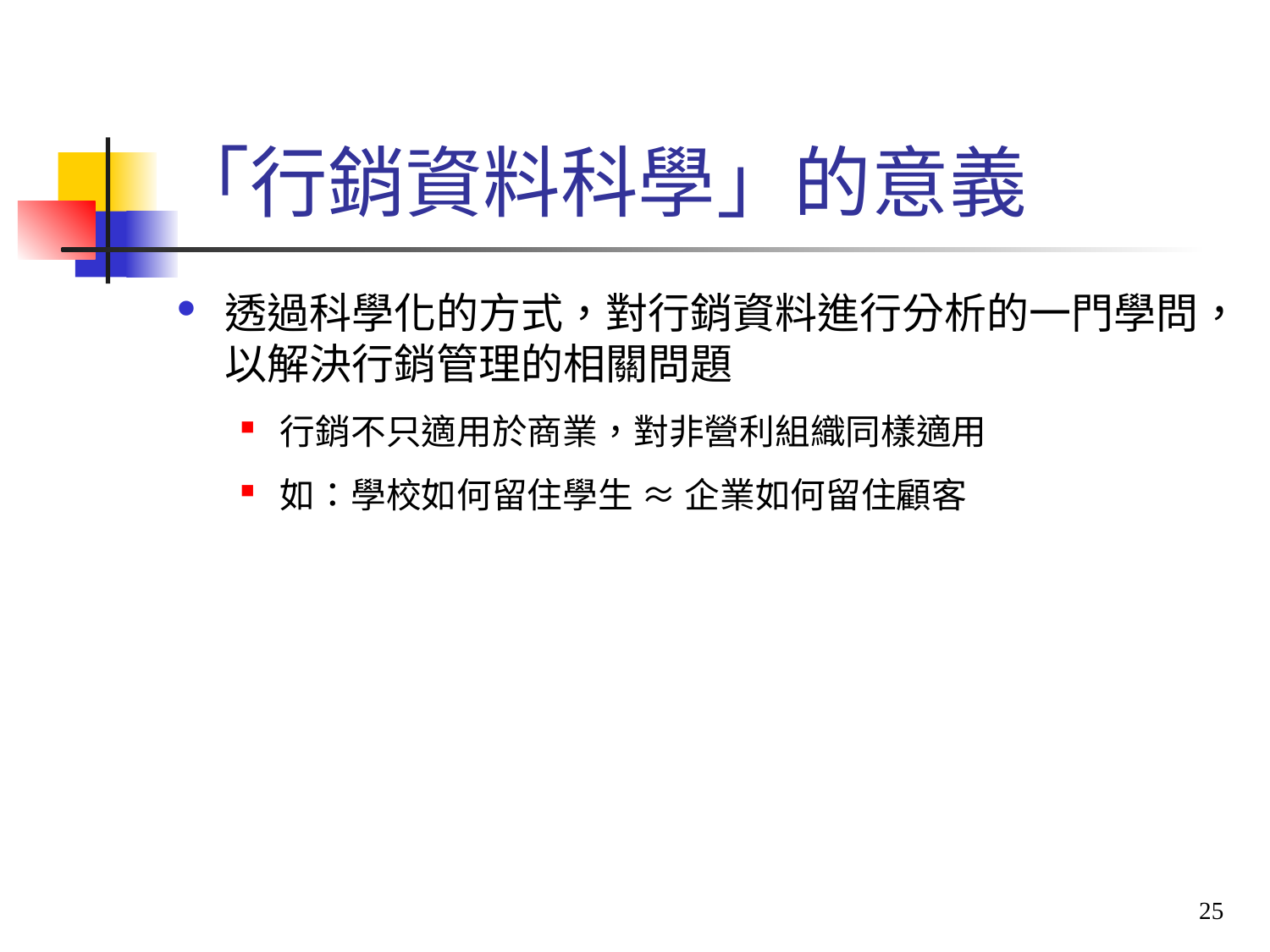

# 「行銷資料科學」的意義
透過科學化的方式，對行銷資料進行分析的一門學問，以解決行銷管理的相關問題
行銷不只適用於商業，對非營利組織同樣適用
如：學校如何留住學生 ≈ 企業如何留住顧客